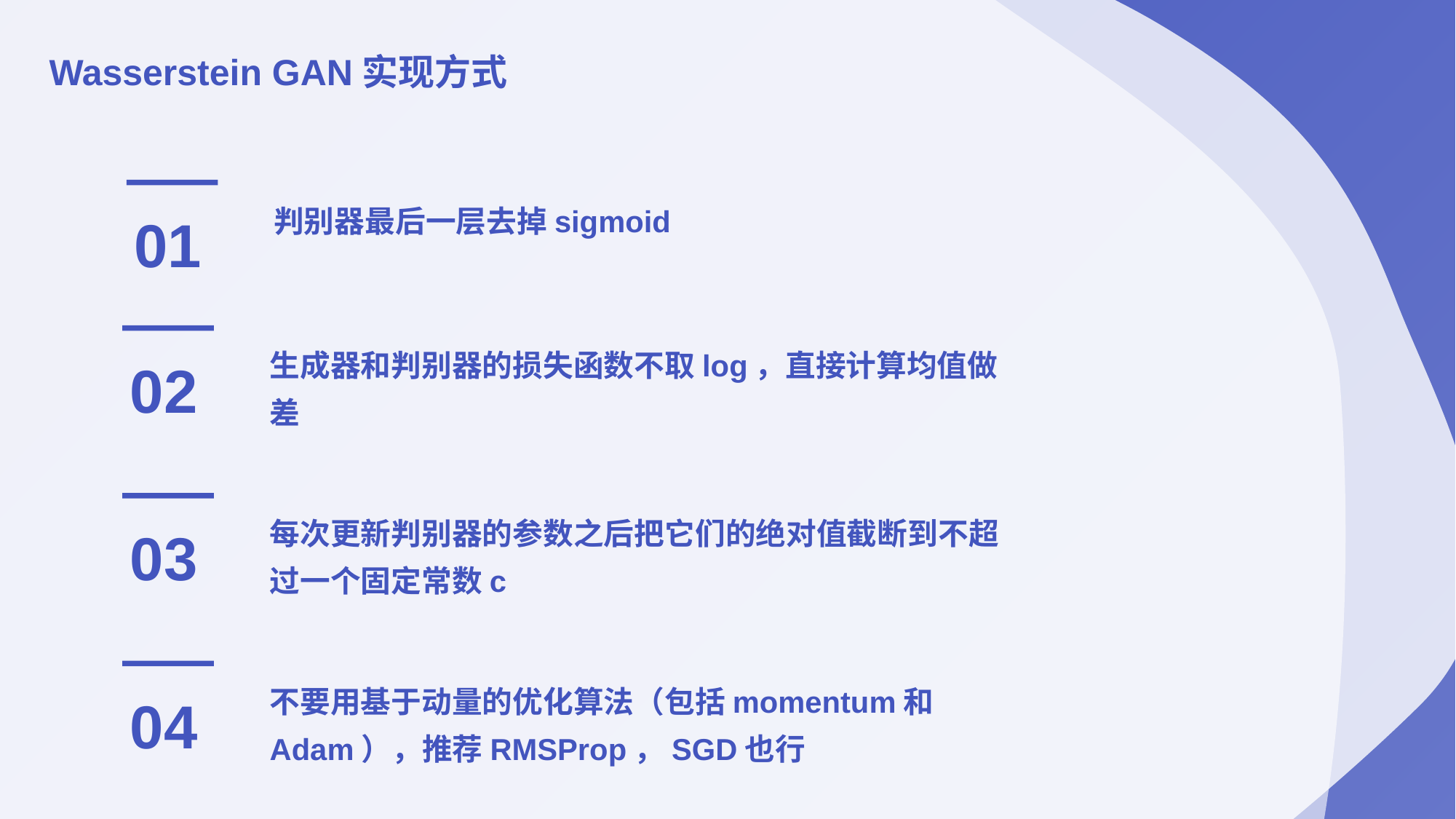

Wasserstein GAN实现方式
01

判别器最后一层去掉sigmoid
02

生成器和判别器的损失函数不取log，直接计算均值做差
03

每次更新判别器的参数之后把它们的绝对值截断到不超过一个固定常数c
04

不要用基于动量的优化算法（包括momentum和Adam），推荐RMSProp，SGD也行